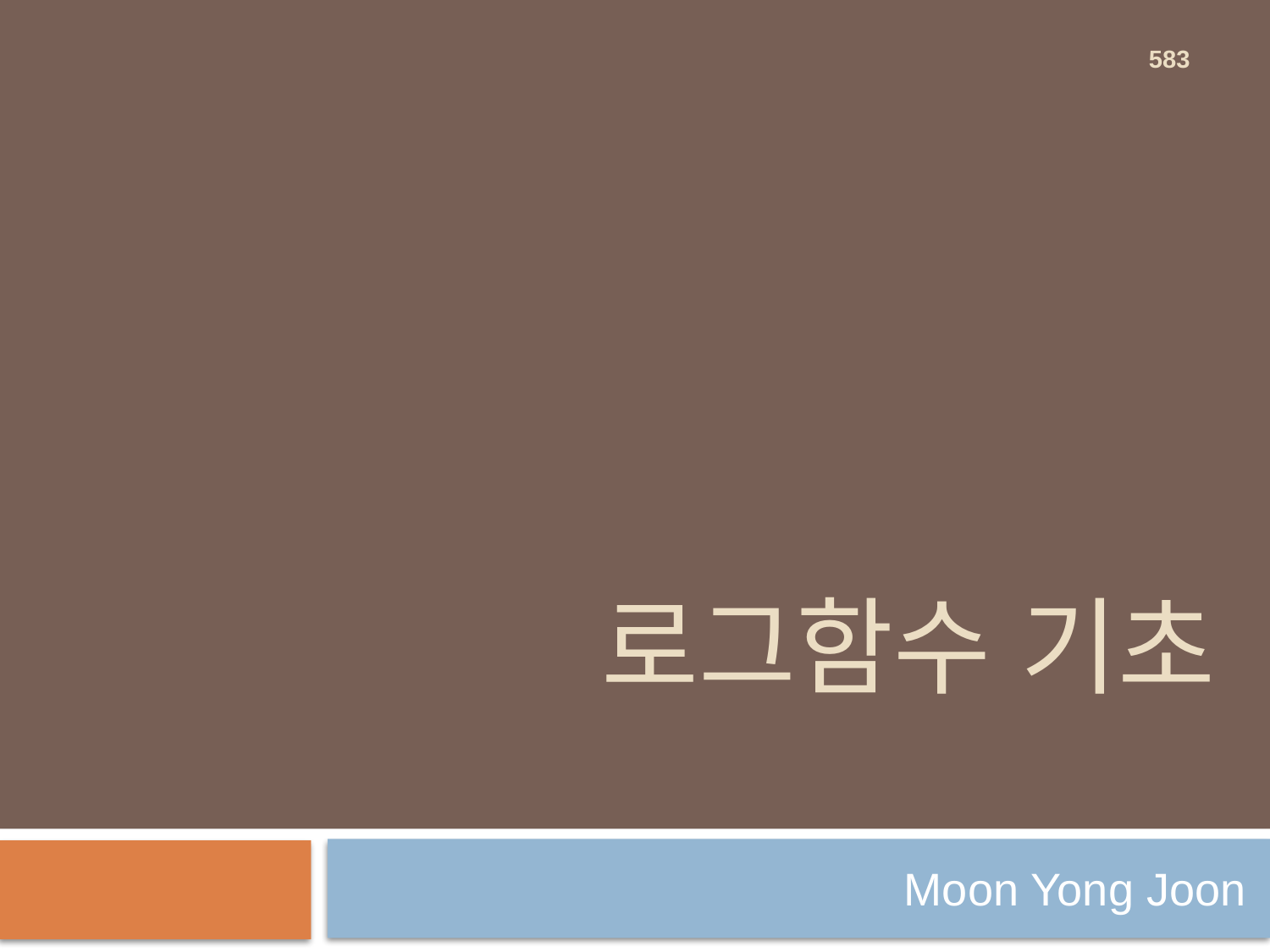

583
# 로그함수 기초
Moon Yong Joon